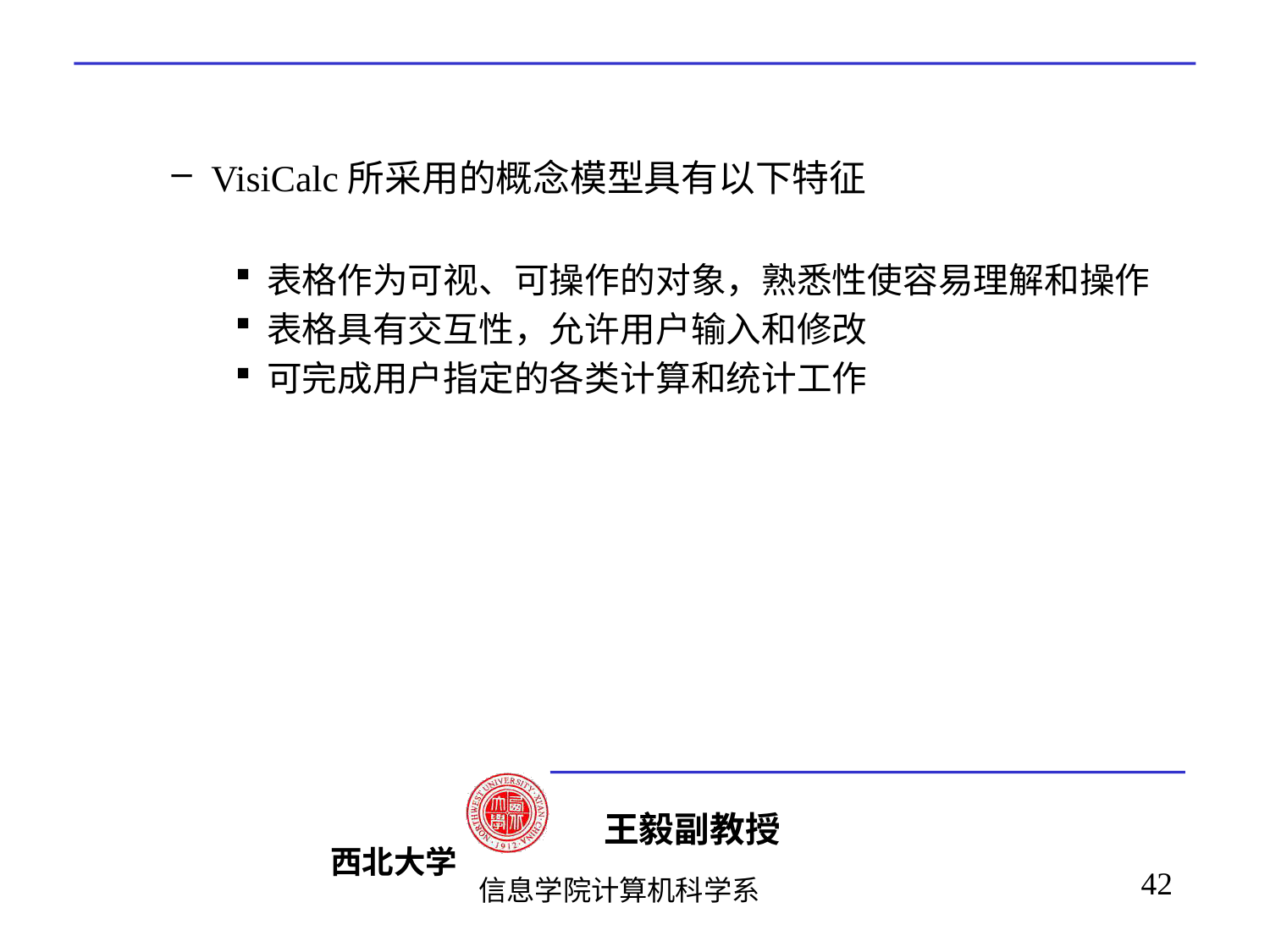

#
VisiCalc所采用的概念模型具有以下特征

表格作为可视、可操作的对象，熟悉性使容易理解和操作
表格具有交互性，允许用户输入和修改
可完成用户指定的各类计算和统计工作

42